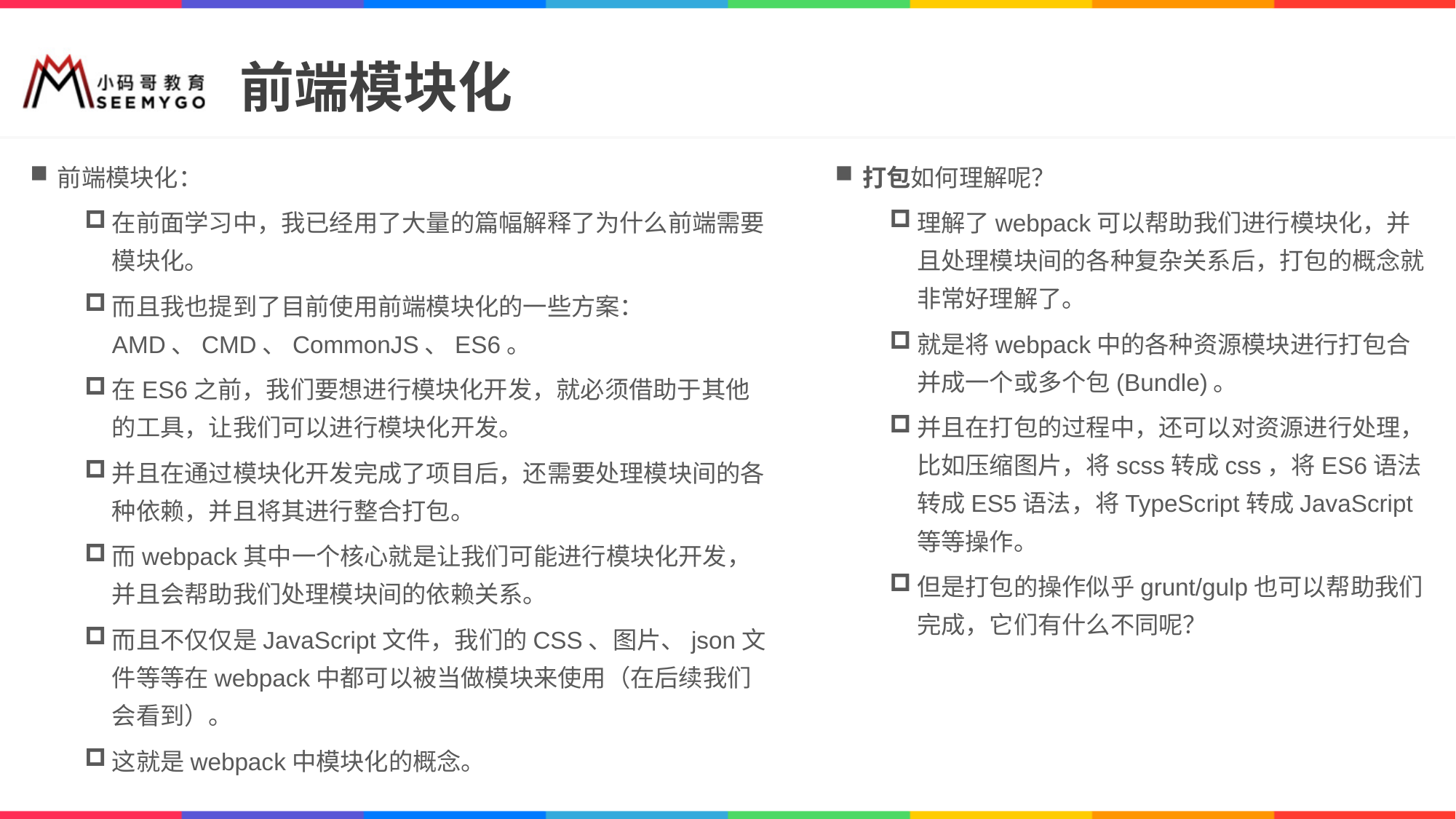

# 前端模块化
前端模块化：
在前面学习中，我已经用了大量的篇幅解释了为什么前端需要模块化。
而且我也提到了目前使用前端模块化的一些方案：AMD、CMD、CommonJS、ES6。
在ES6之前，我们要想进行模块化开发，就必须借助于其他的工具，让我们可以进行模块化开发。
并且在通过模块化开发完成了项目后，还需要处理模块间的各种依赖，并且将其进行整合打包。
而webpack其中一个核心就是让我们可能进行模块化开发，并且会帮助我们处理模块间的依赖关系。
而且不仅仅是JavaScript文件，我们的CSS、图片、json文件等等在webpack中都可以被当做模块来使用（在后续我们会看到）。
这就是webpack中模块化的概念。

打包如何理解呢？
理解了webpack可以帮助我们进行模块化，并且处理模块间的各种复杂关系后，打包的概念就非常好理解了。
就是将webpack中的各种资源模块进行打包合并成一个或多个包(Bundle)。
并且在打包的过程中，还可以对资源进行处理，比如压缩图片，将scss转成css，将ES6语法转成ES5语法，将TypeScript转成JavaScript等等操作。
但是打包的操作似乎grunt/gulp也可以帮助我们完成，它们有什么不同呢？